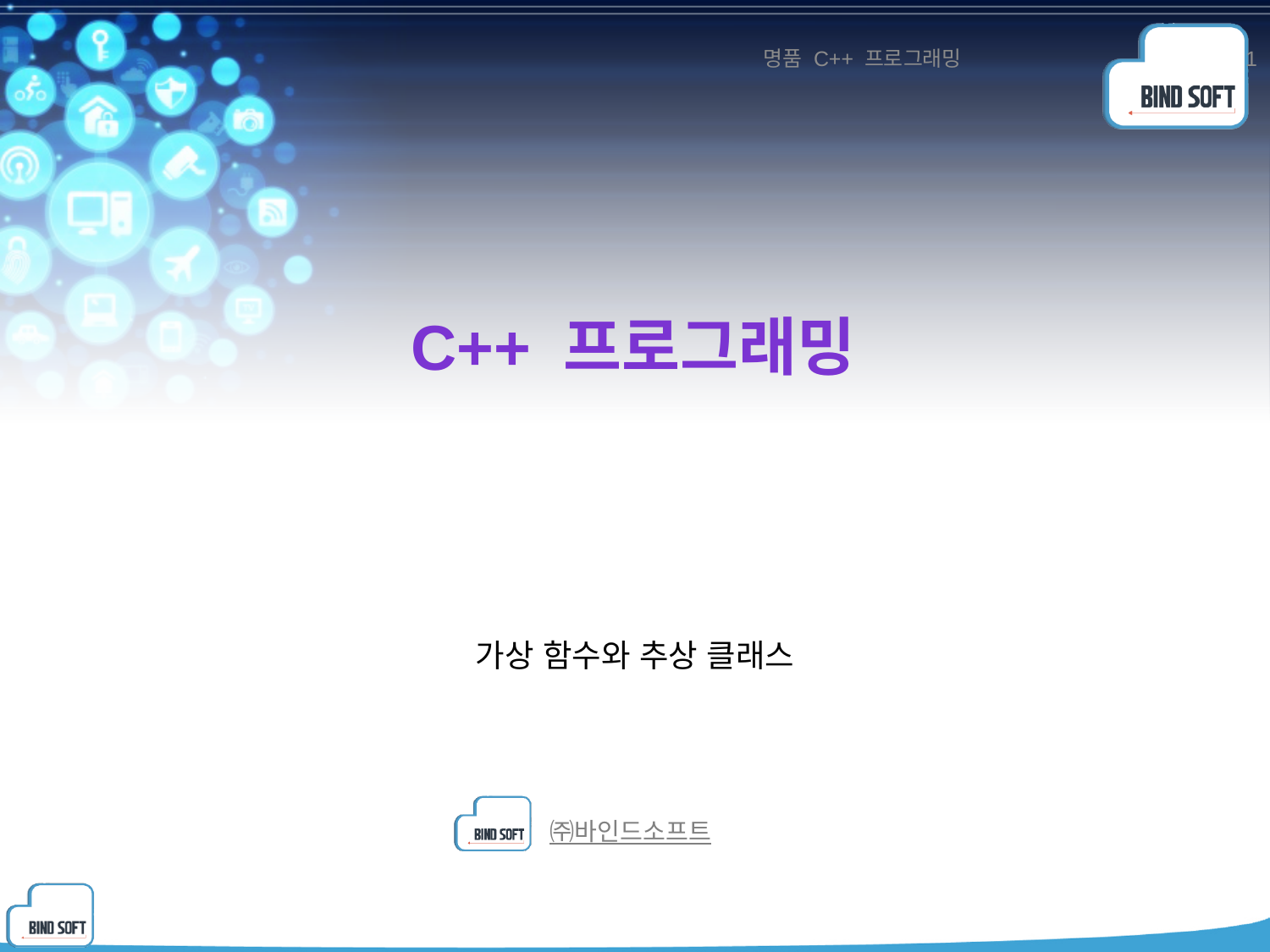

1
명품 C++ 프로그래밍
# C++ 프로그래밍
가상 함수와 추상 클래스